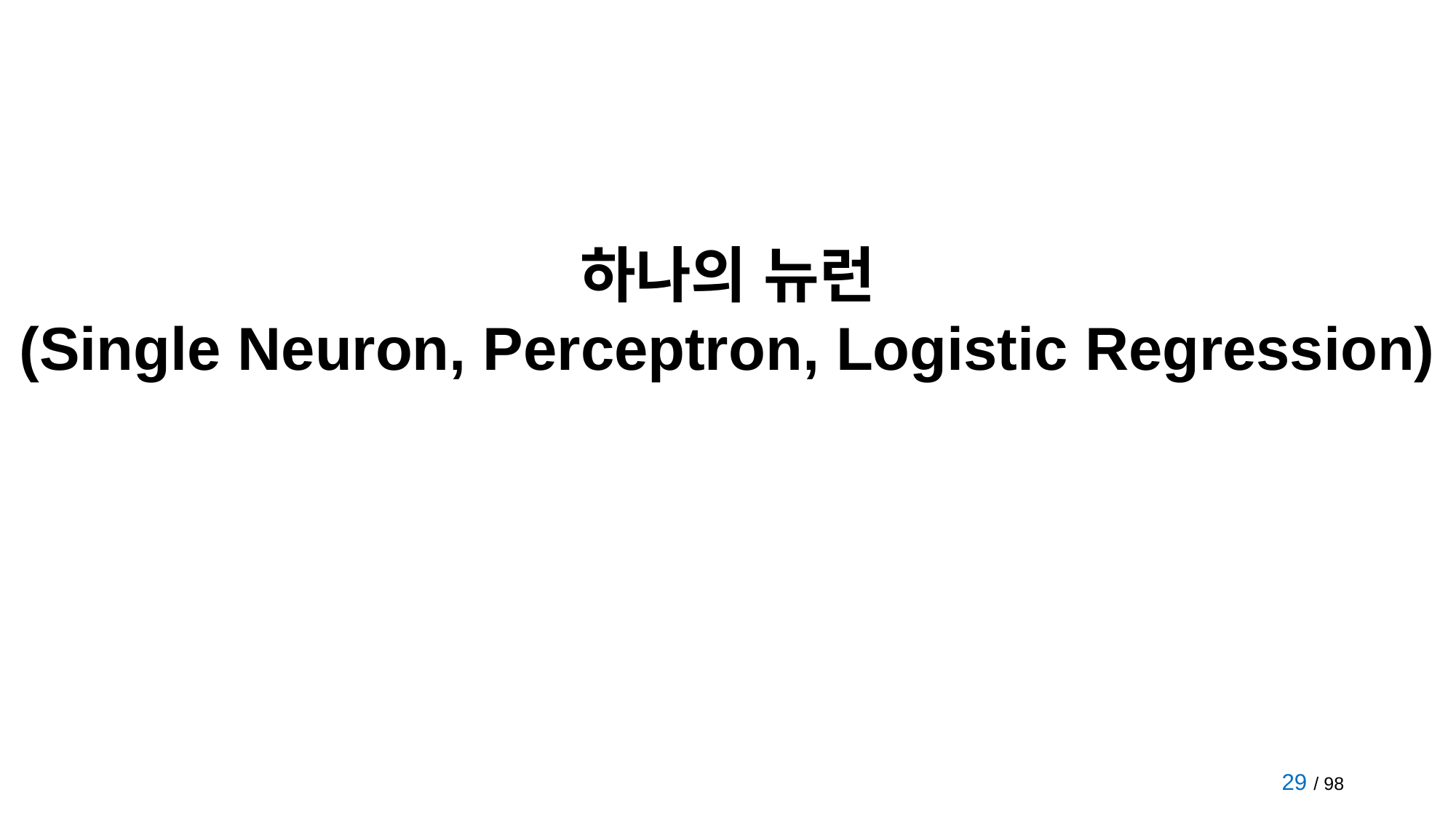

하나의 뉴런
(Single Neuron, Perceptron, Logistic Regression)
29 / 98